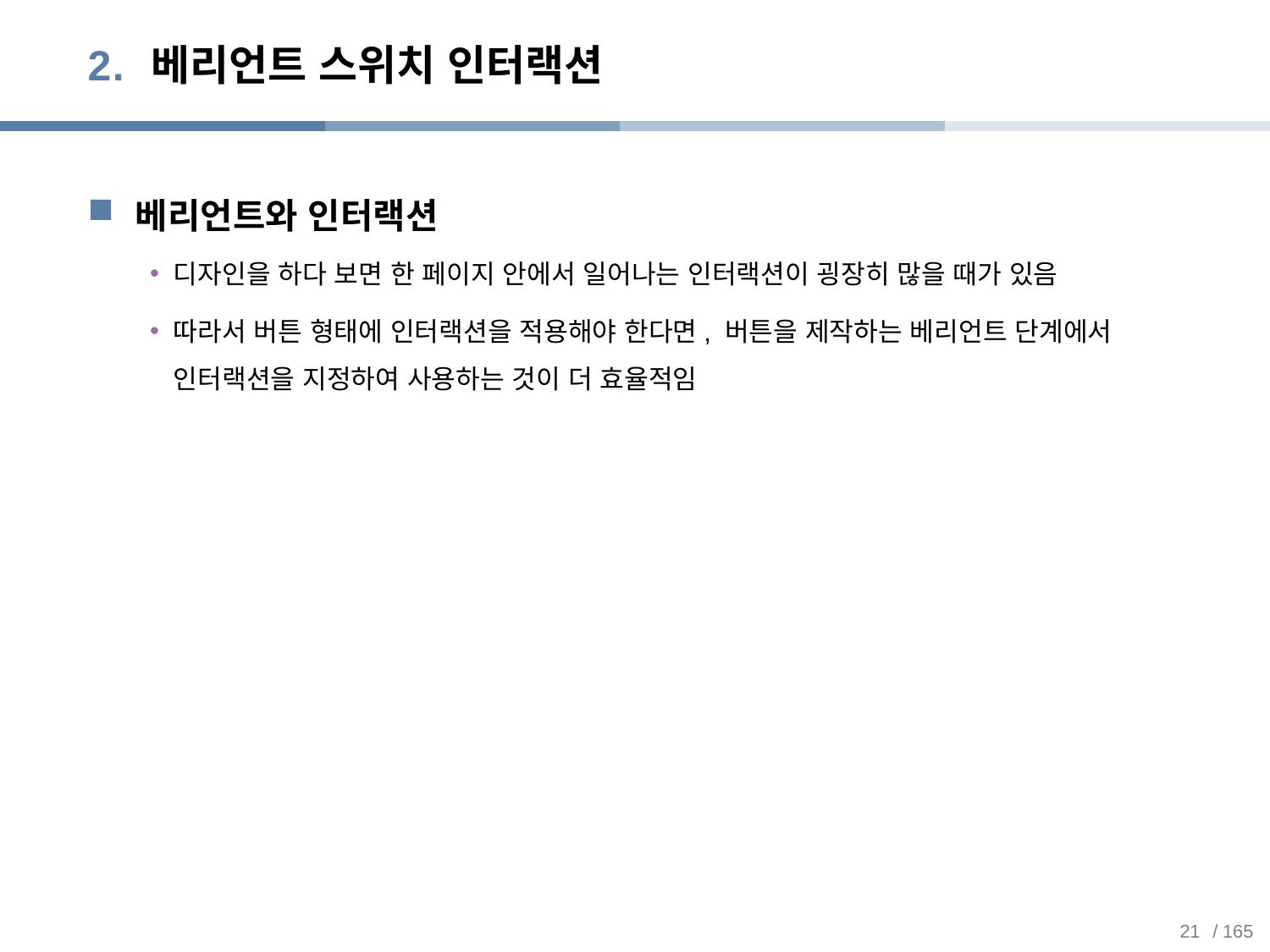

# 베리언트 스위치 인터랙션
베리언트와 인터랙션
디자인을 하다 보면 한 페이지 안에서 일어나는 인터랙션이 굉장히 많을 때가 있음
따라서 버튼 형태에 인터랙션을 적용해야 한다면, 버튼을 제작하는 베리언트 단계에서 인터랙션을 지정하여 사용하는 것이 더 효율적임